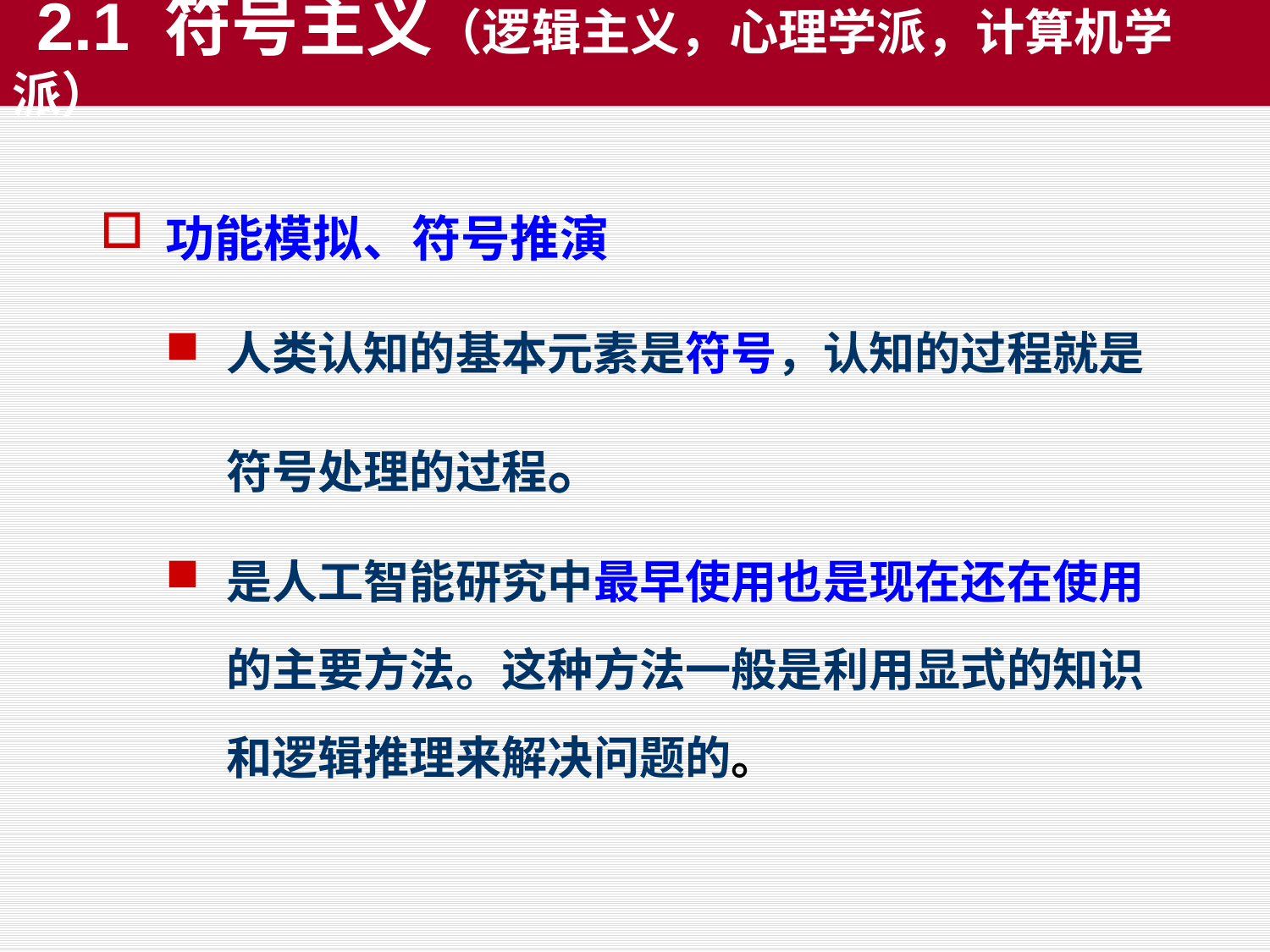

2.1 符号主义（逻辑主义，心理学派，计算机学派）
功能模拟、符号推演
人类认知的基本元素是符号，认知的过程就是符号处理的过程。
是人工智能研究中最早使用也是现在还在使用的主要方法。这种方法一般是利用显式的知识和逻辑推理来解决问题的。